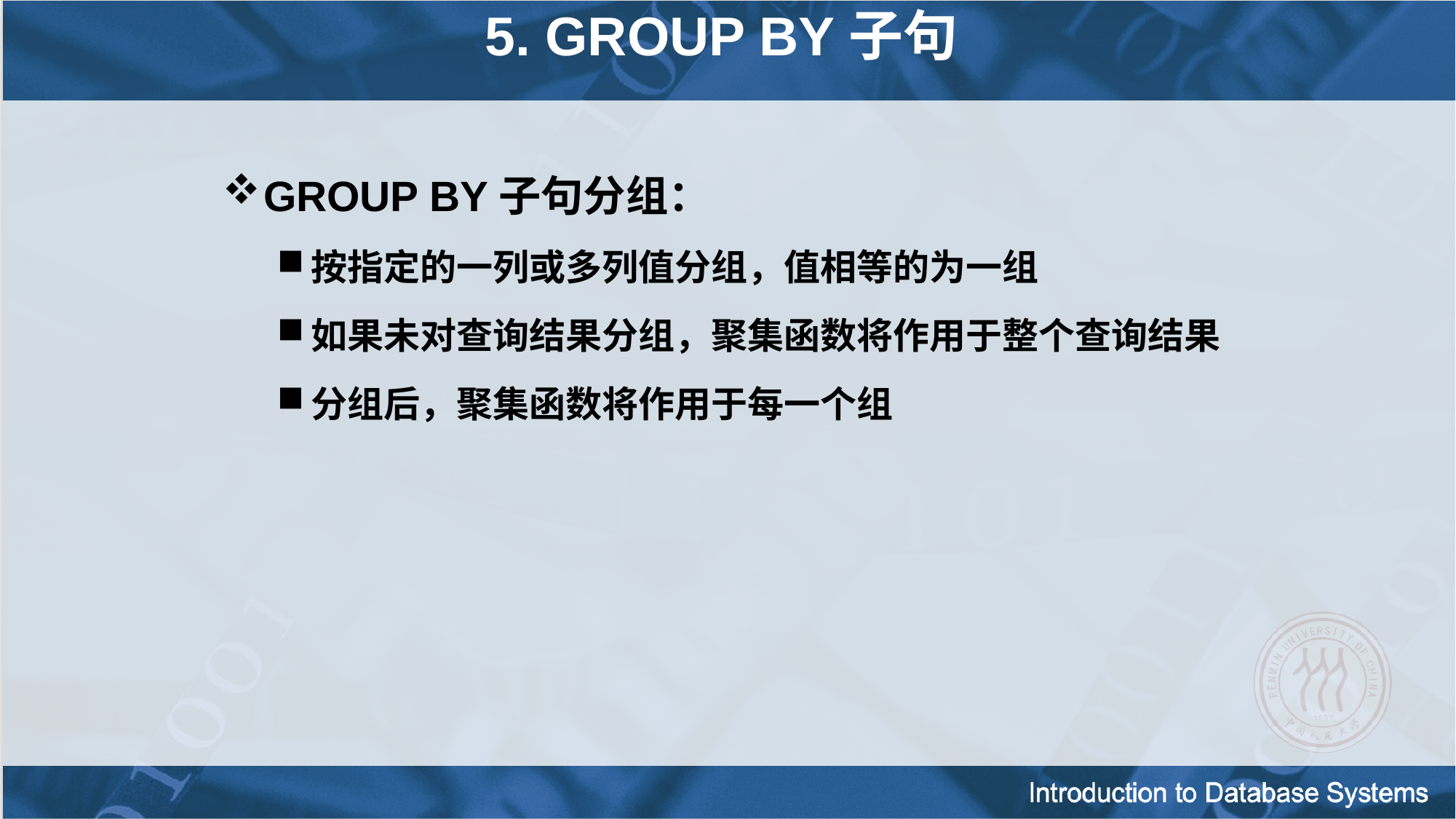

5. GROUP BY子句
GROUP BY子句分组：
按指定的一列或多列值分组，值相等的为一组
如果未对查询结果分组，聚集函数将作用于整个查询结果
分组后，聚集函数将作用于每一个组